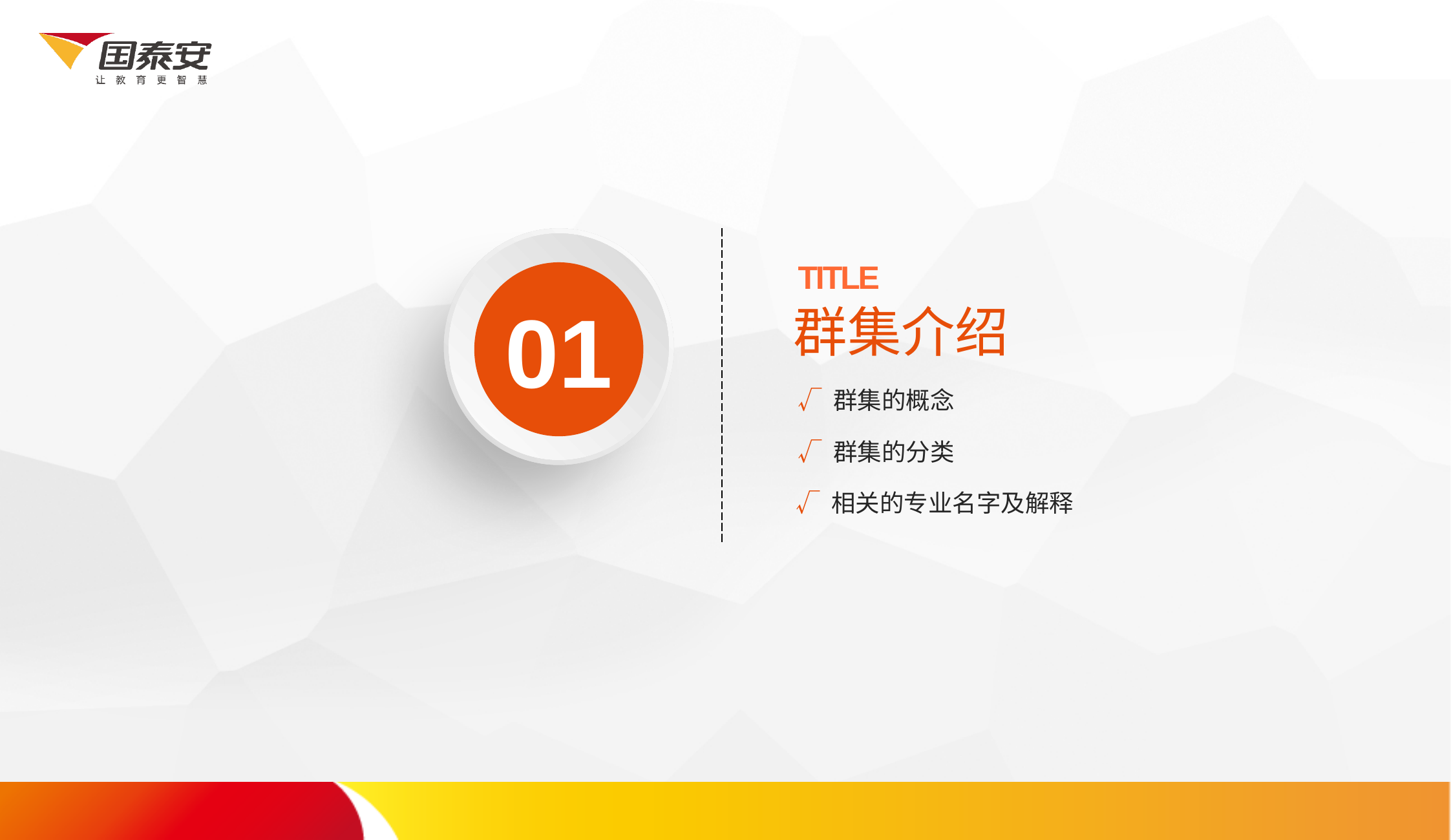

01
TITLE

群集介绍
√ 群集的概念
√ 群集的分类
√ 相关的专业名字及解释